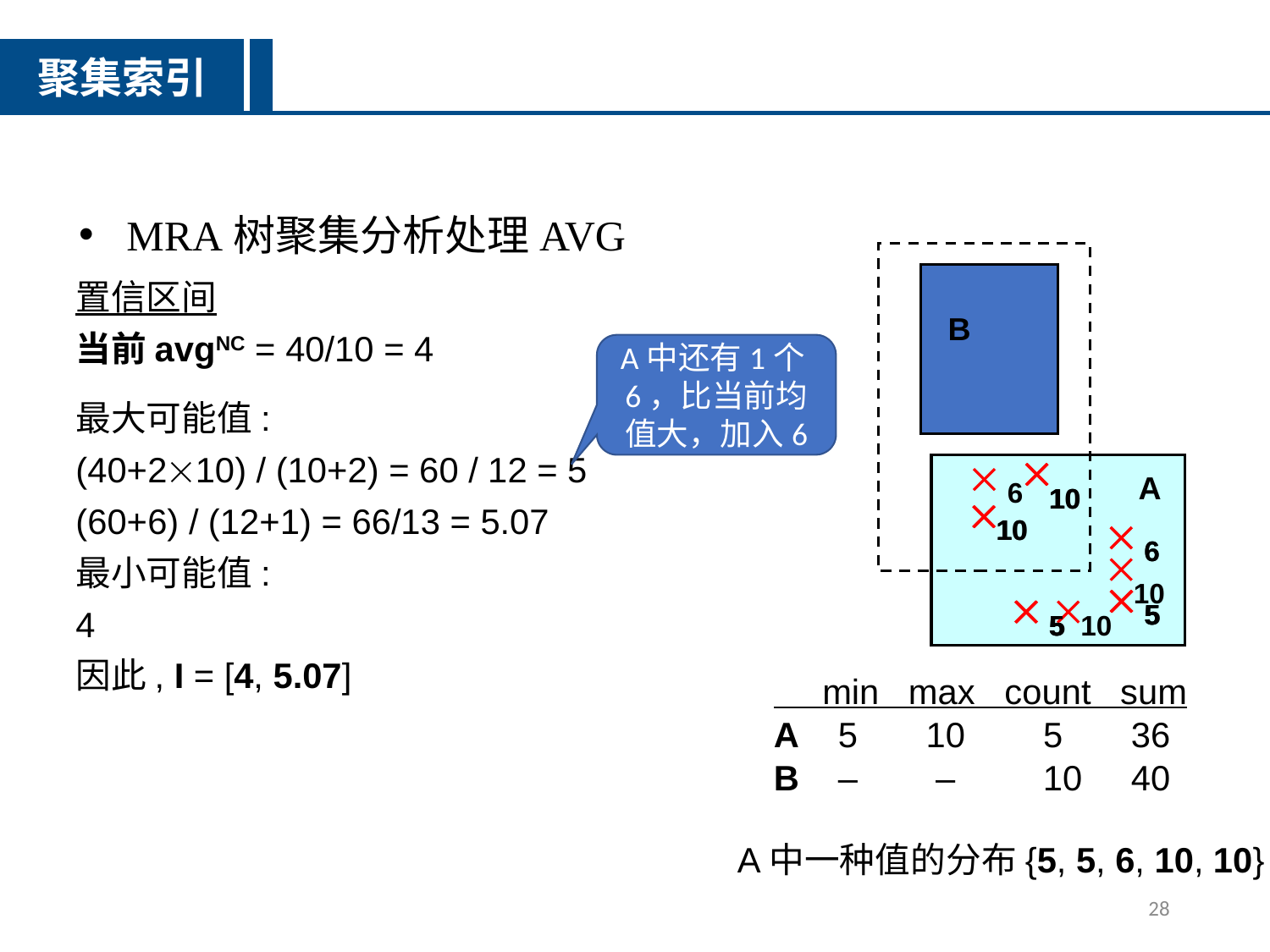

聚集索引

MRA树聚集分析处理AVG

置信区间
当前avgNC = 40/10 = 4
B
A中还有1个6，比当前均值大，加入6
最大可能值:
(40+2×10) / (10+2) = 60 / 12 = 5
(60+6) / (12+1) = 66/13 = 5.07
最小可能值:
4
因此, I = [4, 5.07]

A

10

10

6

5

5

6
10

10

5

5

6

10

5

5

10
     min   max   count   sum
A    5       10        5       36
B    –        –         10     40
A中一种值的分布{5, 5, 6, 10, 10}
28